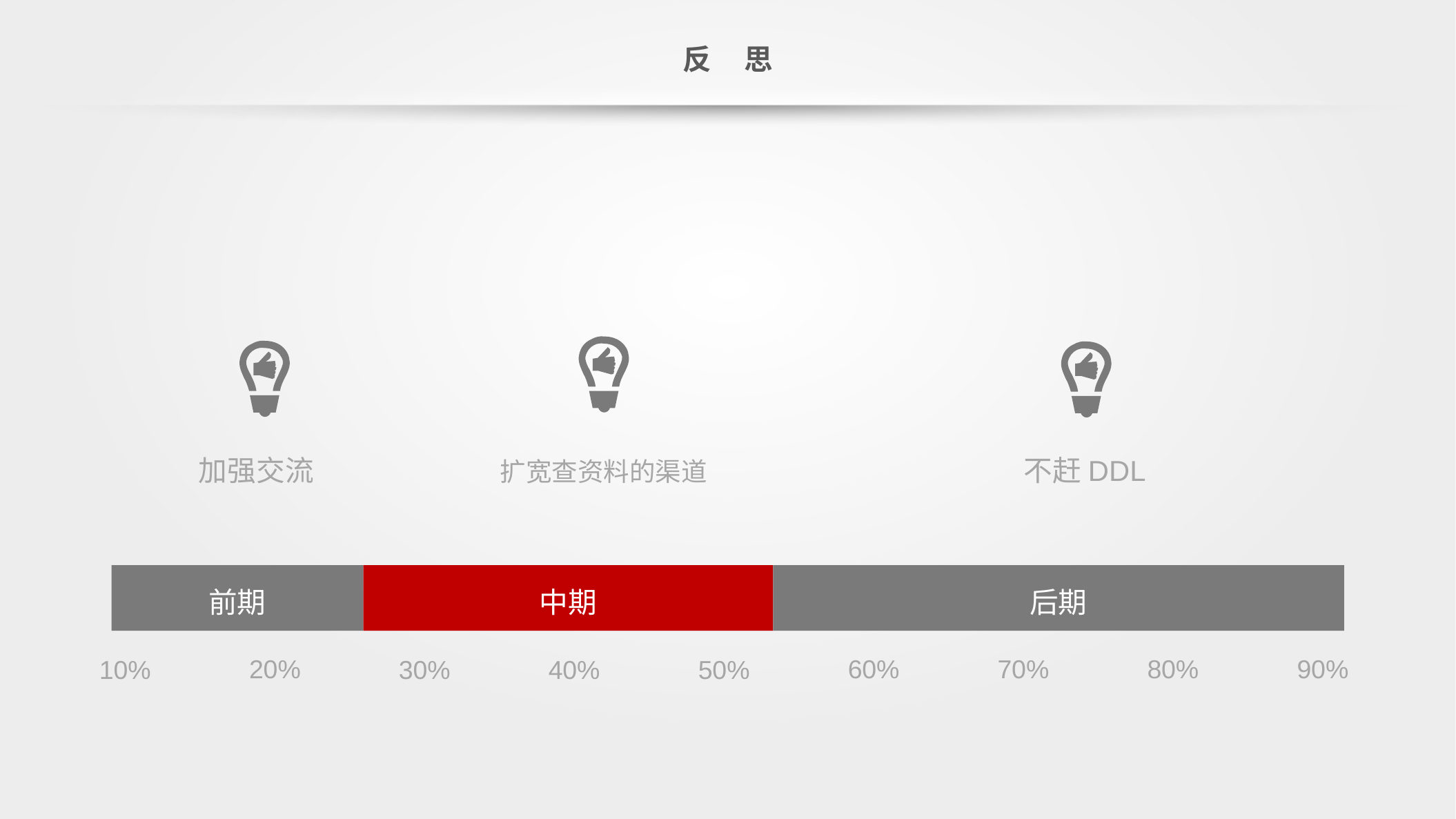

反     思

不赶DDL
加强交流
扩宽查资料的渠道
前期
中期
后期
20%
60%
70%
80%
90%
40%
10%
30%
50%